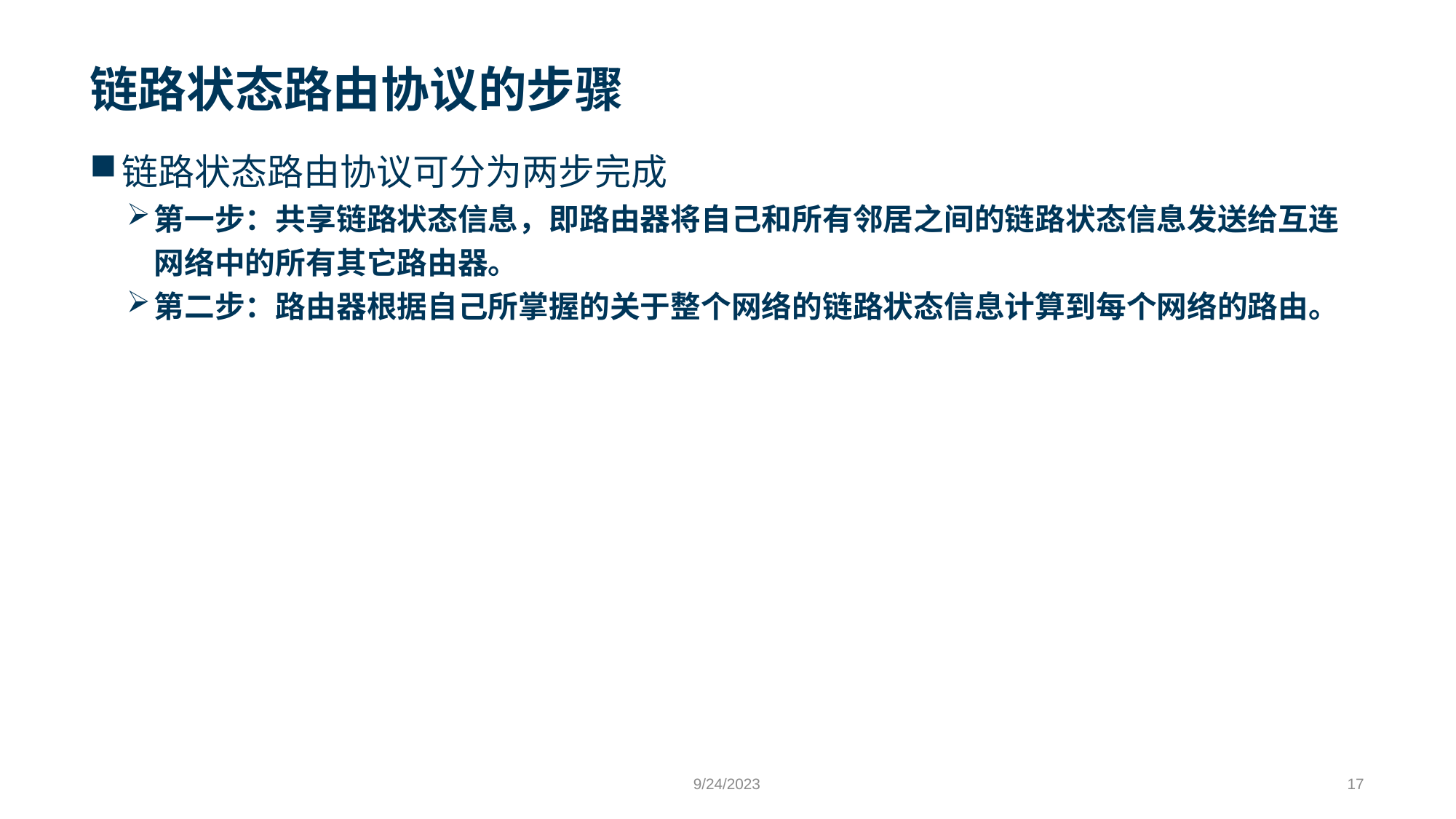

# 链路状态路由协议的步骤
链路状态路由协议可分为两步完成
第一步：共享链路状态信息，即路由器将自己和所有邻居之间的链路状态信息发送给互连网络中的所有其它路由器。
第二步：路由器根据自己所掌握的关于整个网络的链路状态信息计算到每个网络的路由。

9/24/2023
17